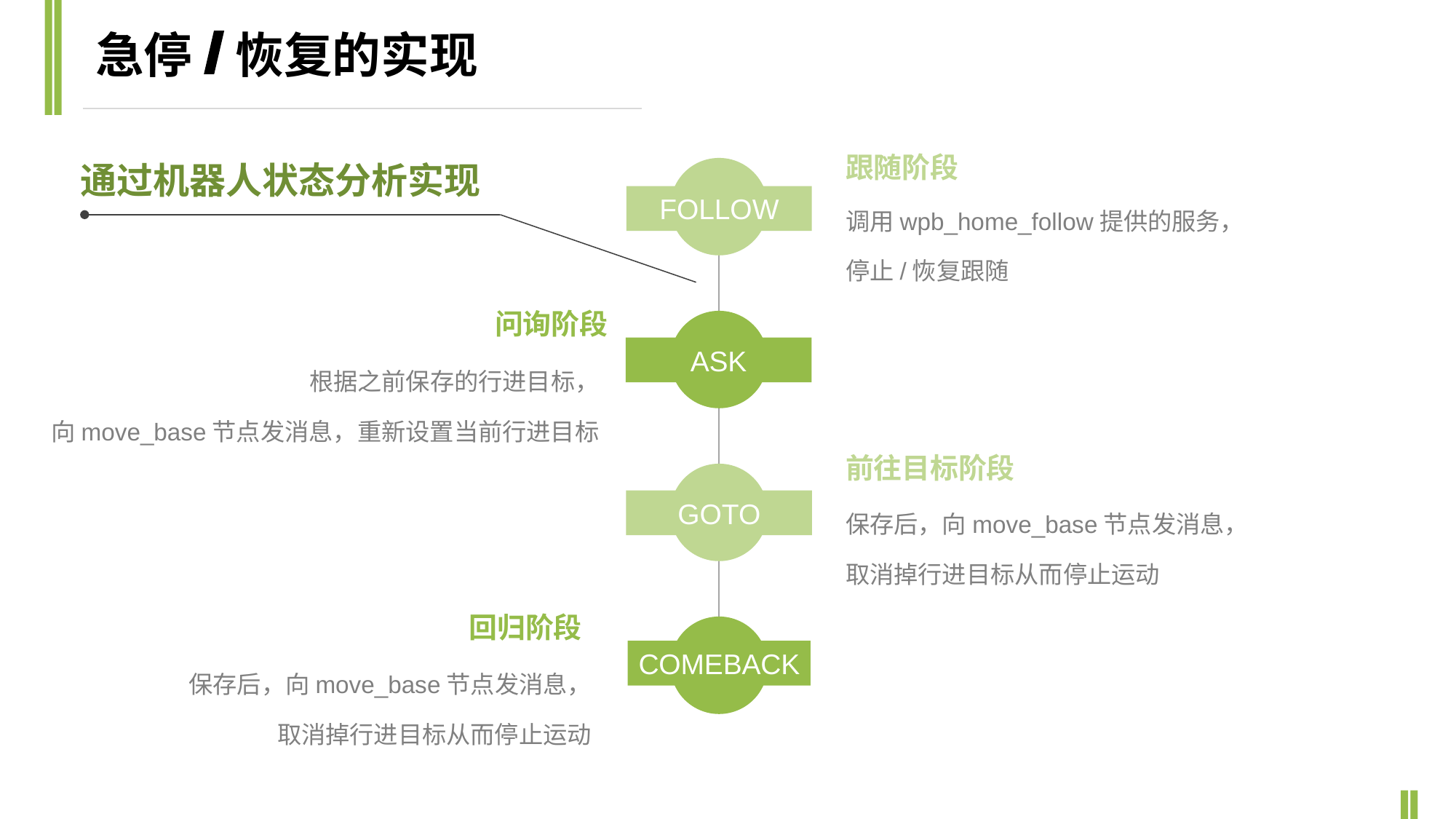

急停/恢复的实现
跟随阶段
通过机器人状态分析实现

FOLLOW
调用wpb_home_follow提供的服务，
停止/恢复跟随
问询阶段

ASK
根据之前保存的行进目标，
向move_base节点发消息，重新设置当前行进目标
前往目标阶段

GOTO
保存后，向move_base节点发消息，
取消掉行进目标从而停止运动
回归阶段

COMEBACK
保存后，向move_base节点发消息，
取消掉行进目标从而停止运动